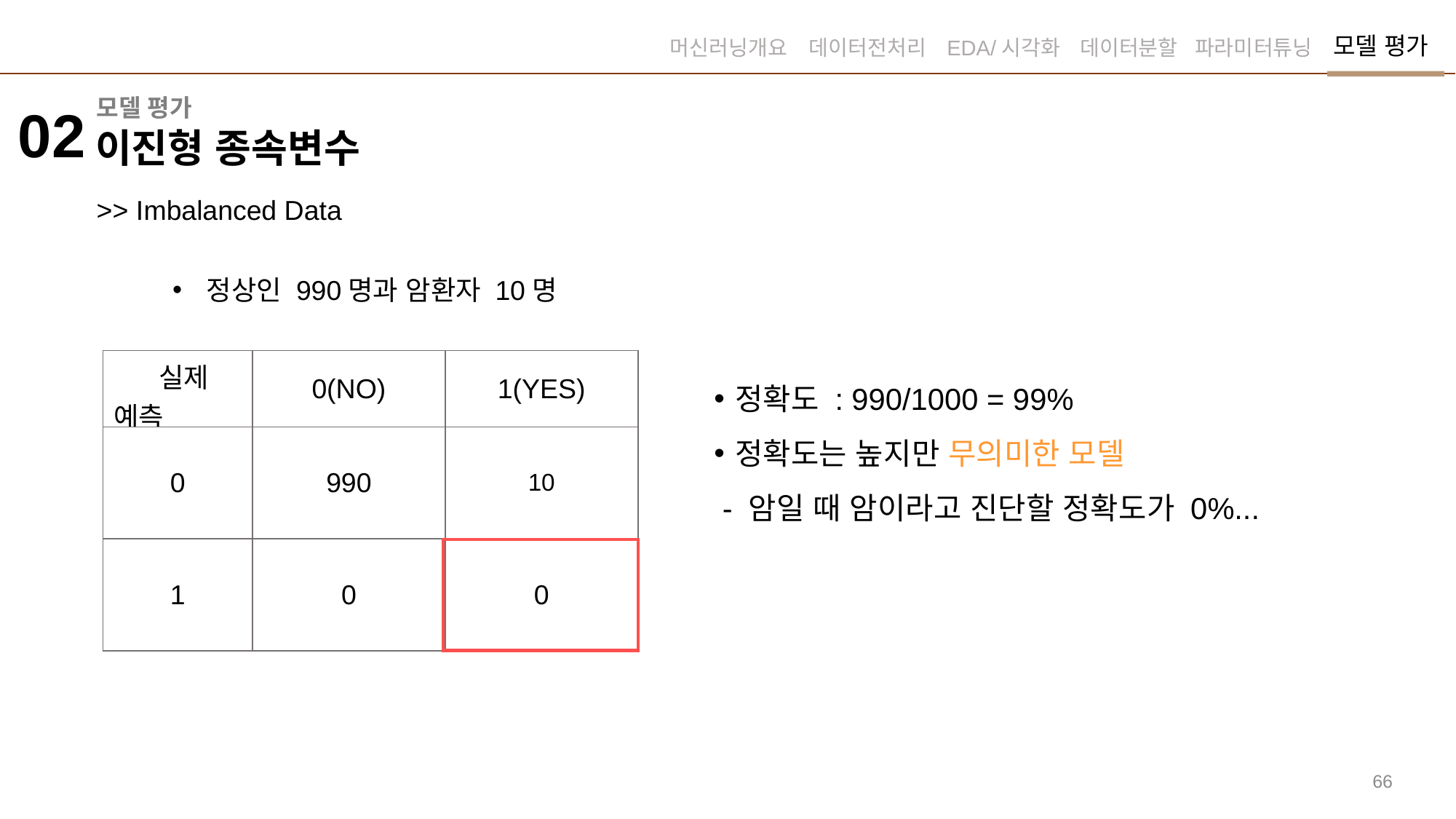

모델 평가
머신러닝개요
데이터전처리
EDA/시각화
데이터분할
파라미터튜닝

모델 평가
02
이진형 종속변수
>> Imbalanced Data
정상인 990명과 암환자 10명
| 실제 예측 | 0(NO) | 1(YES) |
| --- | --- | --- |
| 0 | 990 | 10 |
| 1 | 0 | 0 |
정확도 : 990/1000 = 99%
정확도는 높지만 무의미한 모델
 - 암일 때 암이라고 진단할 정확도가 0%...

66